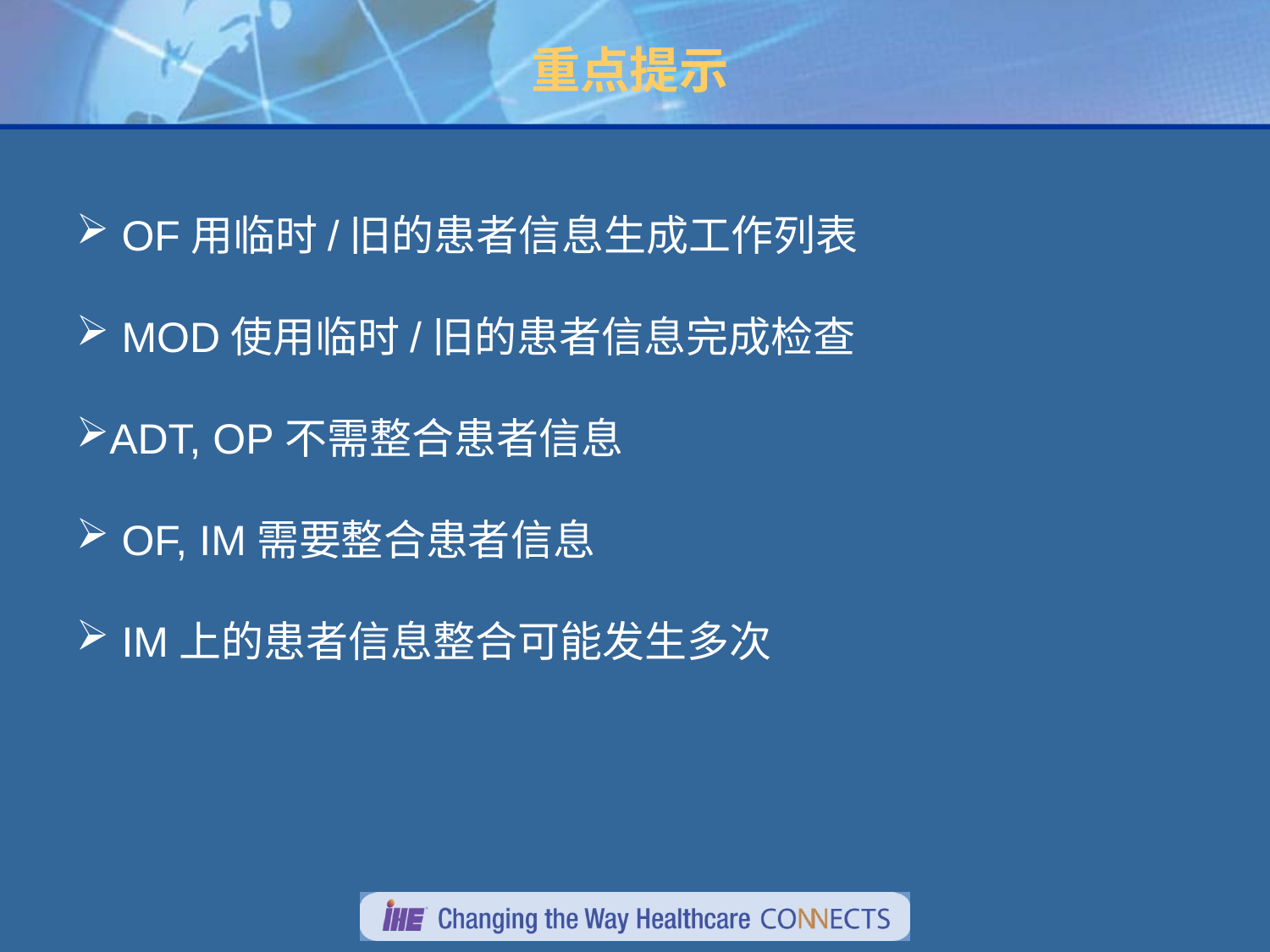

# 重点提示
 OF用临时/旧的患者信息生成工作列表

 MOD使用临时/旧的患者信息完成检查

ADT, OP不需整合患者信息

 OF, IM需要整合患者信息

 IM上的患者信息整合可能发生多次